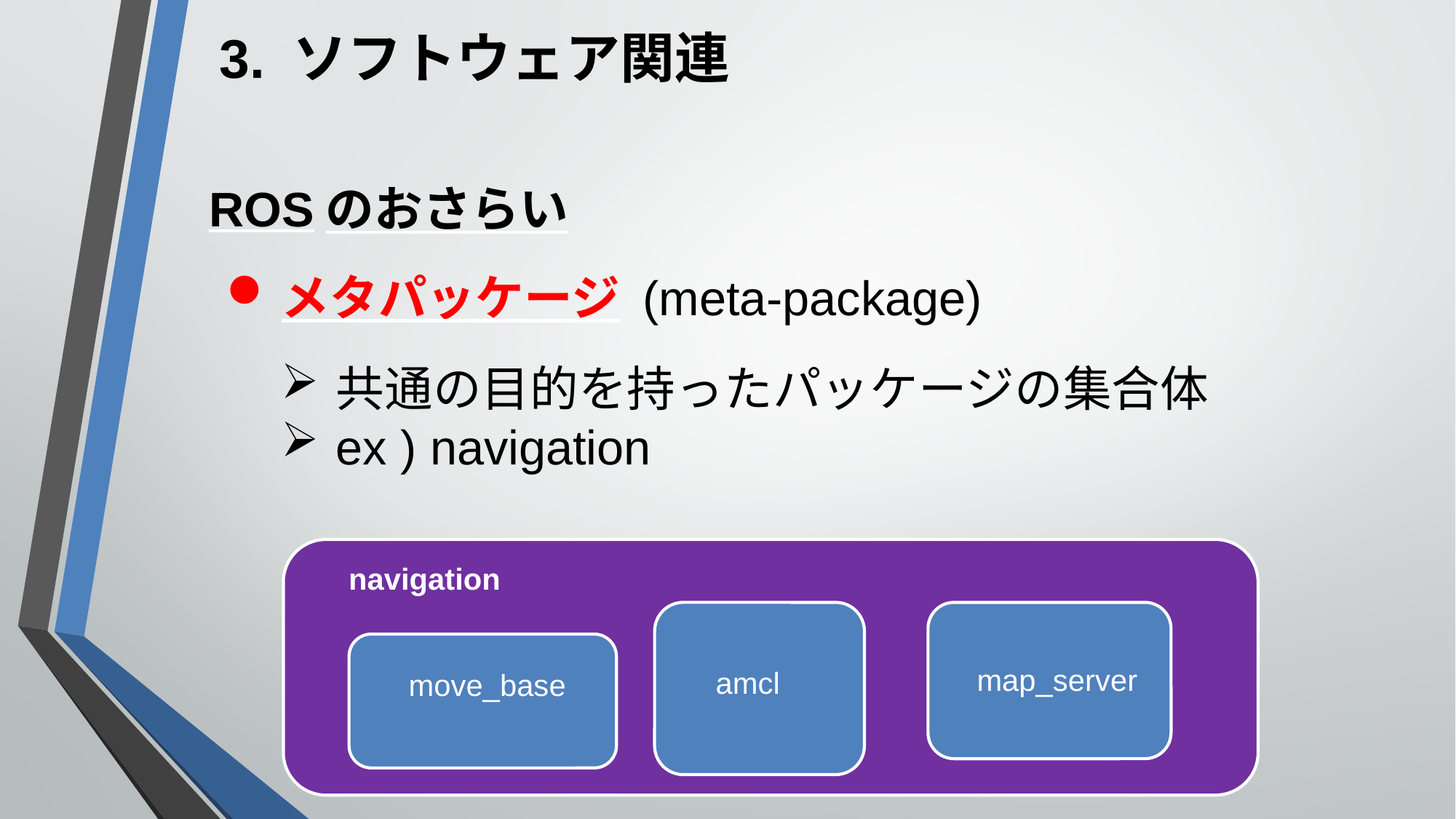

3. ソフトウェア関連
ROSのおさらい
メタパッケージ (meta-package)

共通の目的を持ったパッケージの集合体
ex ) navigation

navigation

map_server
amcl
move_base